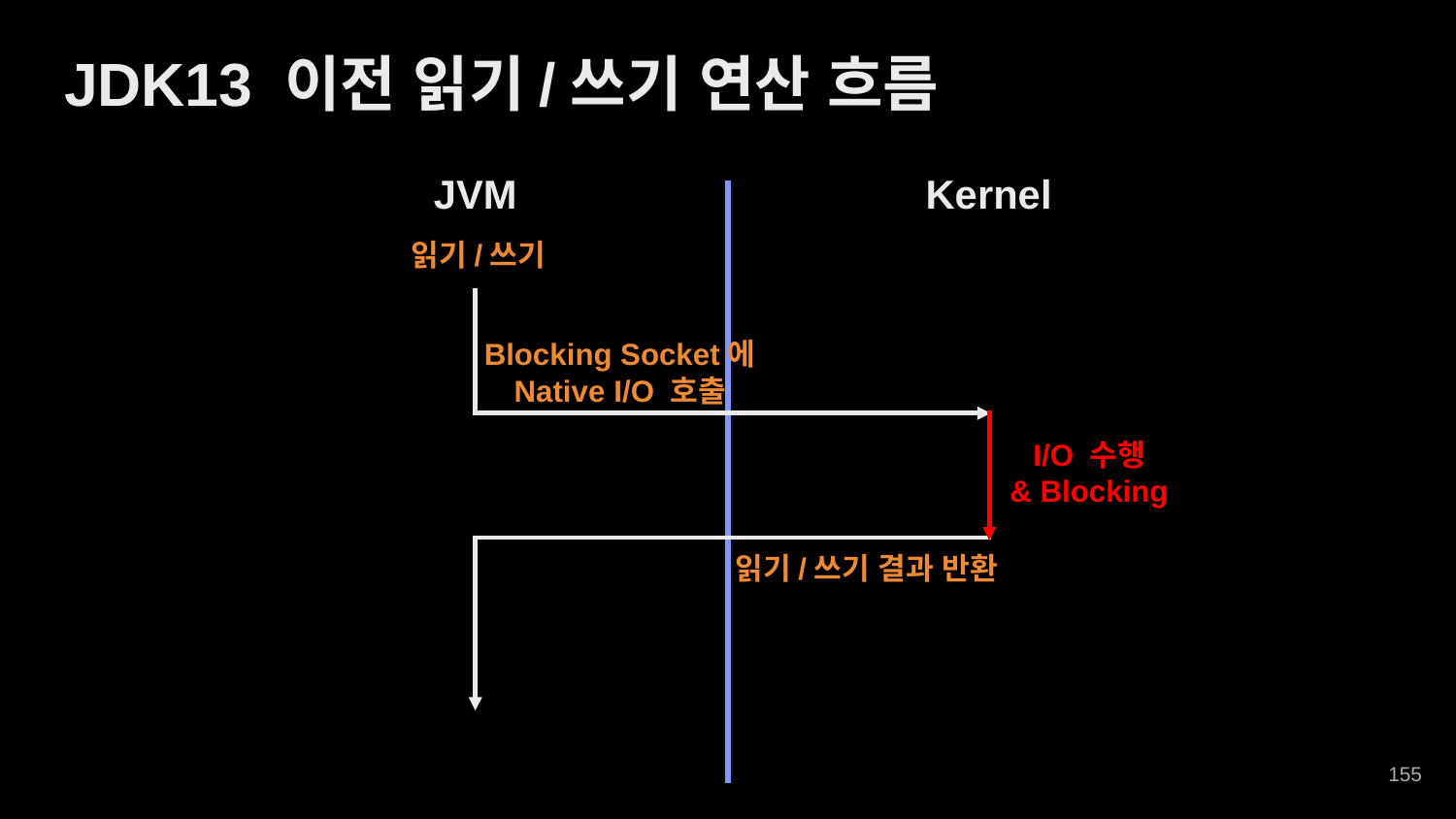

JDK13 이전 읽기/쓰기 연산 흐름
JVM
Kernel
읽기/쓰기
Blocking Socket에
Native I/O 호출
I/O 수행
& Blocking
읽기/쓰기 결과 반환
155